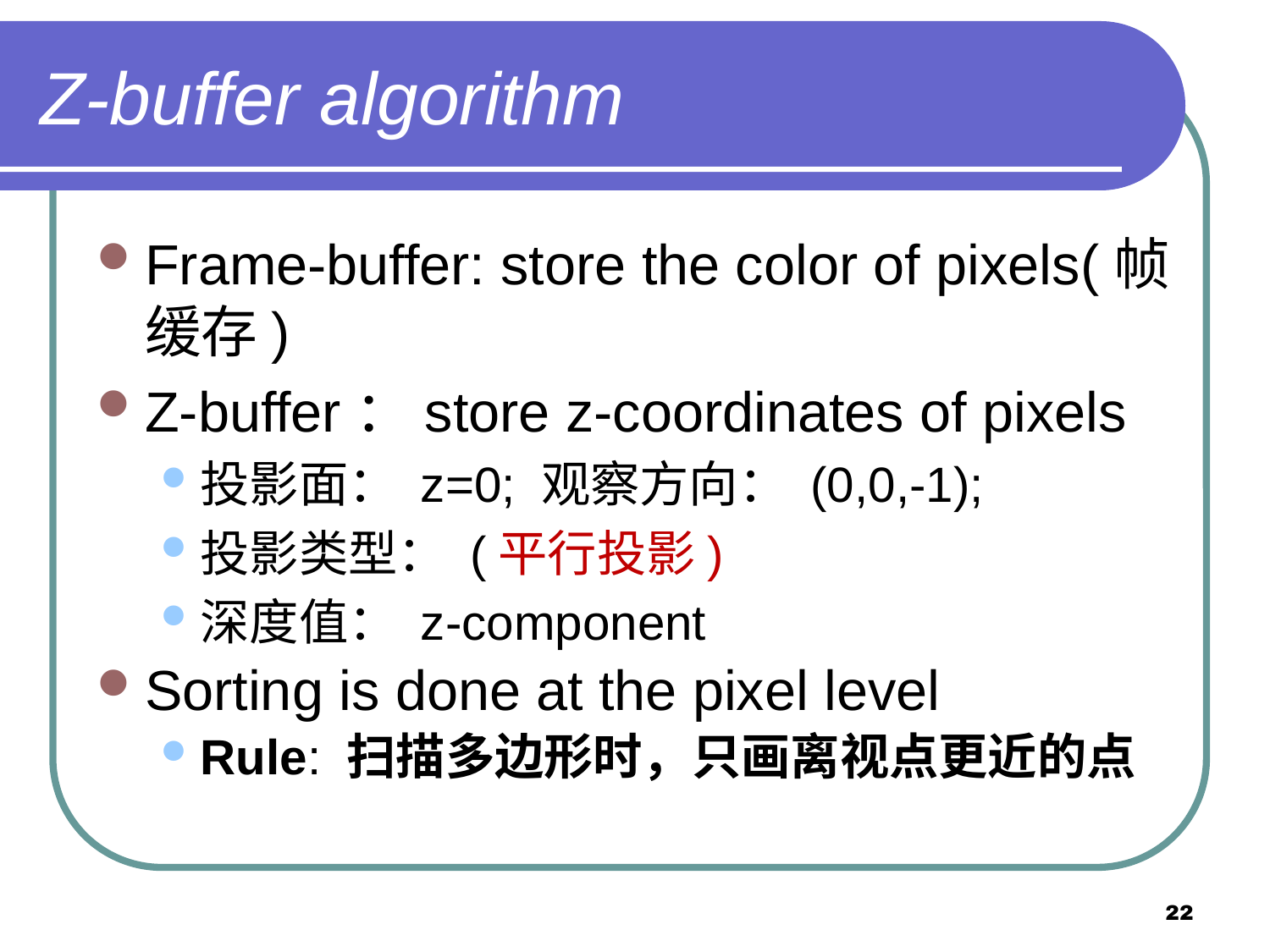

# Z-buffer algorithm
Frame-buffer: store the color of pixels(帧缓存)
Z-buffer：store z-coordinates of pixels
投影面： z=0; 观察方向： (0,0,-1);
投影类型： (平行投影)
深度值： z-component
Sorting is done at the pixel level
Rule: 扫描多边形时，只画离视点更近的点
22